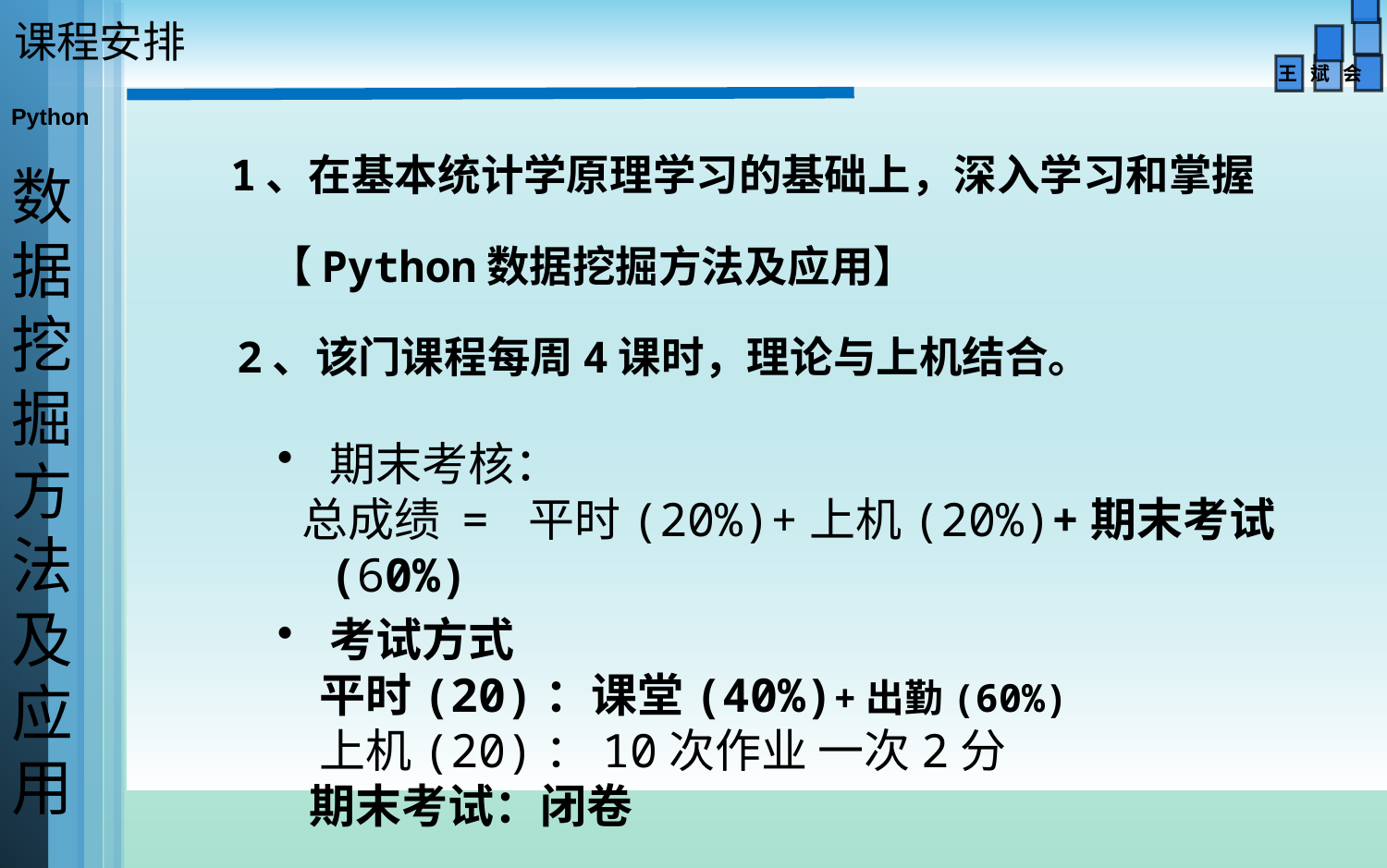

课程安排
王   斌   会
Python

数据挖掘方法及应用
  1、在基本统计学原理学习的基础上，深入学习和掌握
     【Python数据挖掘方法及应用】
 2、该门课程每周4课时，理论与上机结合。
期末考核：
   总成绩 = 平时(20%)+上机(20%)+期末考试(60%)
考试方式
   平时(20)：课堂(40%)+出勤(60%)
   上机(20)：10次作业 一次2分
  期末考试：闭卷